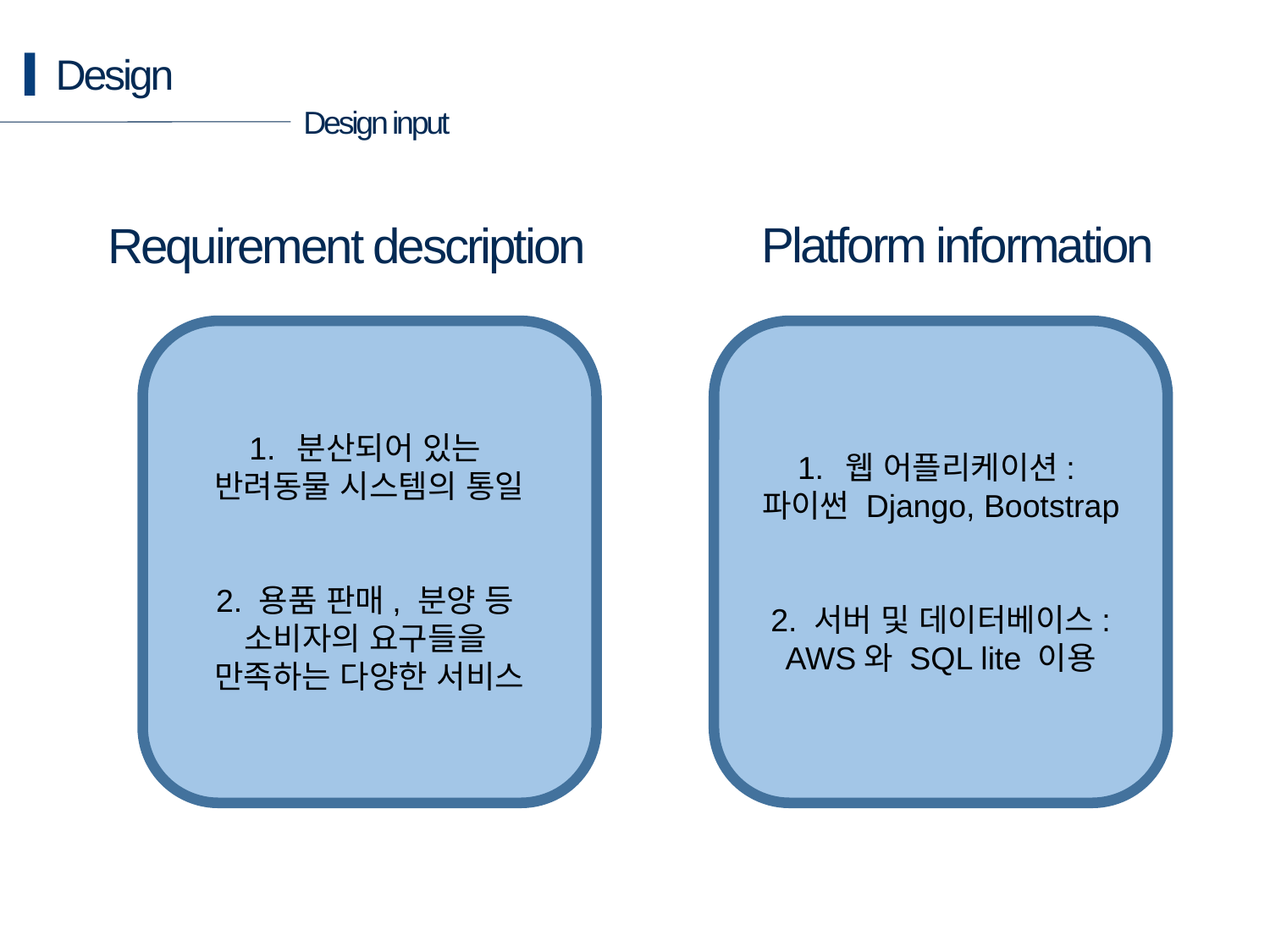

Design

Design input

Platform information
Requirement description
분산되어 있는
반려동물 시스템의 통일

2. 용품 판매, 분양 등
소비자의 요구들을
만족하는 다양한 서비스
웹 어플리케이션:
파이썬 Django, Bootstrap

2. 서버 및 데이터베이스: AWS와 SQL lite 이용